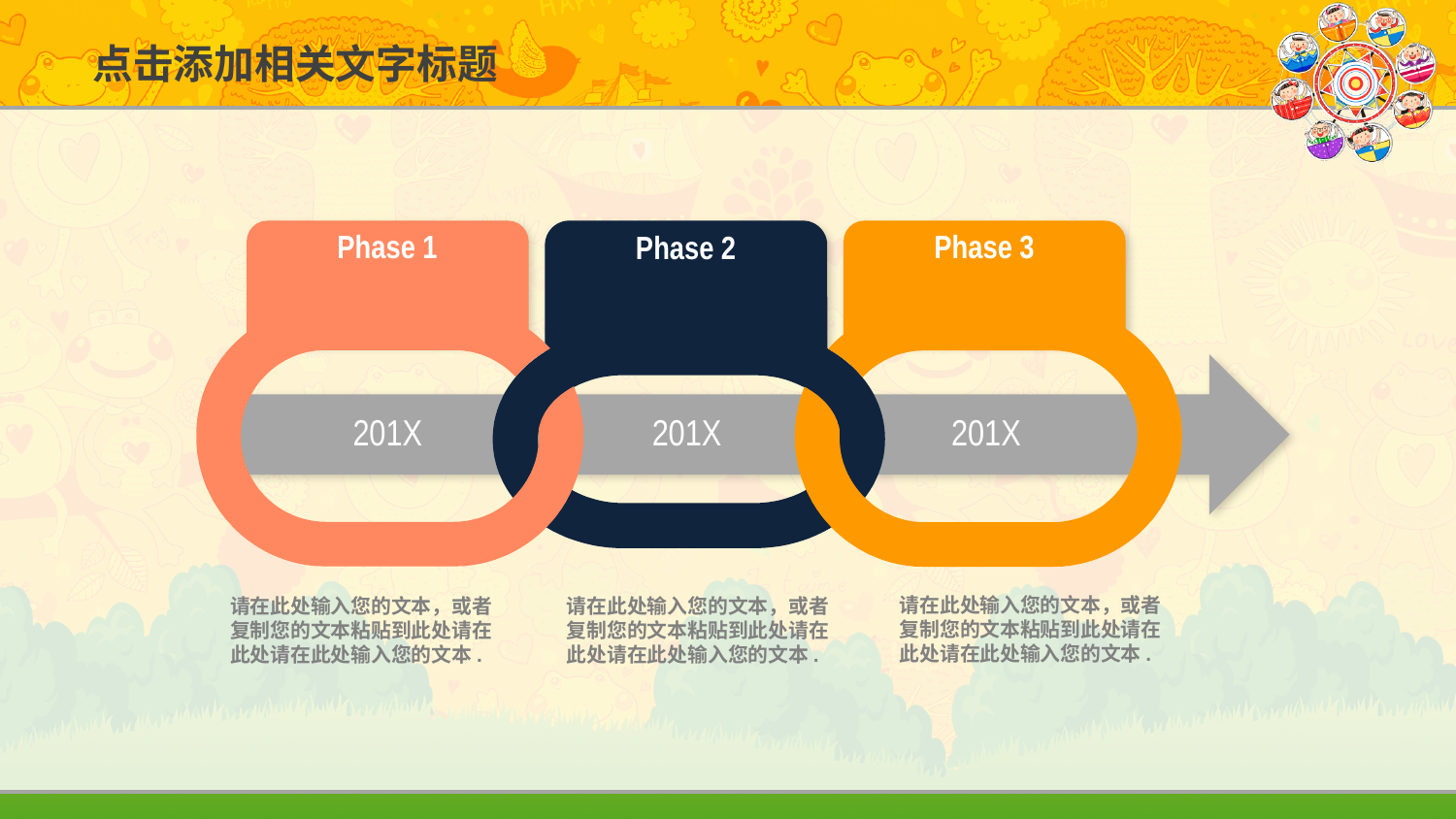

Phase 1
Phase 2
Phase 3

201X
201X
201X
请在此处输入您的文本，或者复制您的文本粘贴到此处请在此处请在此处输入您的文本.
请在此处输入您的文本，或者复制您的文本粘贴到此处请在此处请在此处输入您的文本.
请在此处输入您的文本，或者复制您的文本粘贴到此处请在此处请在此处输入您的文本.